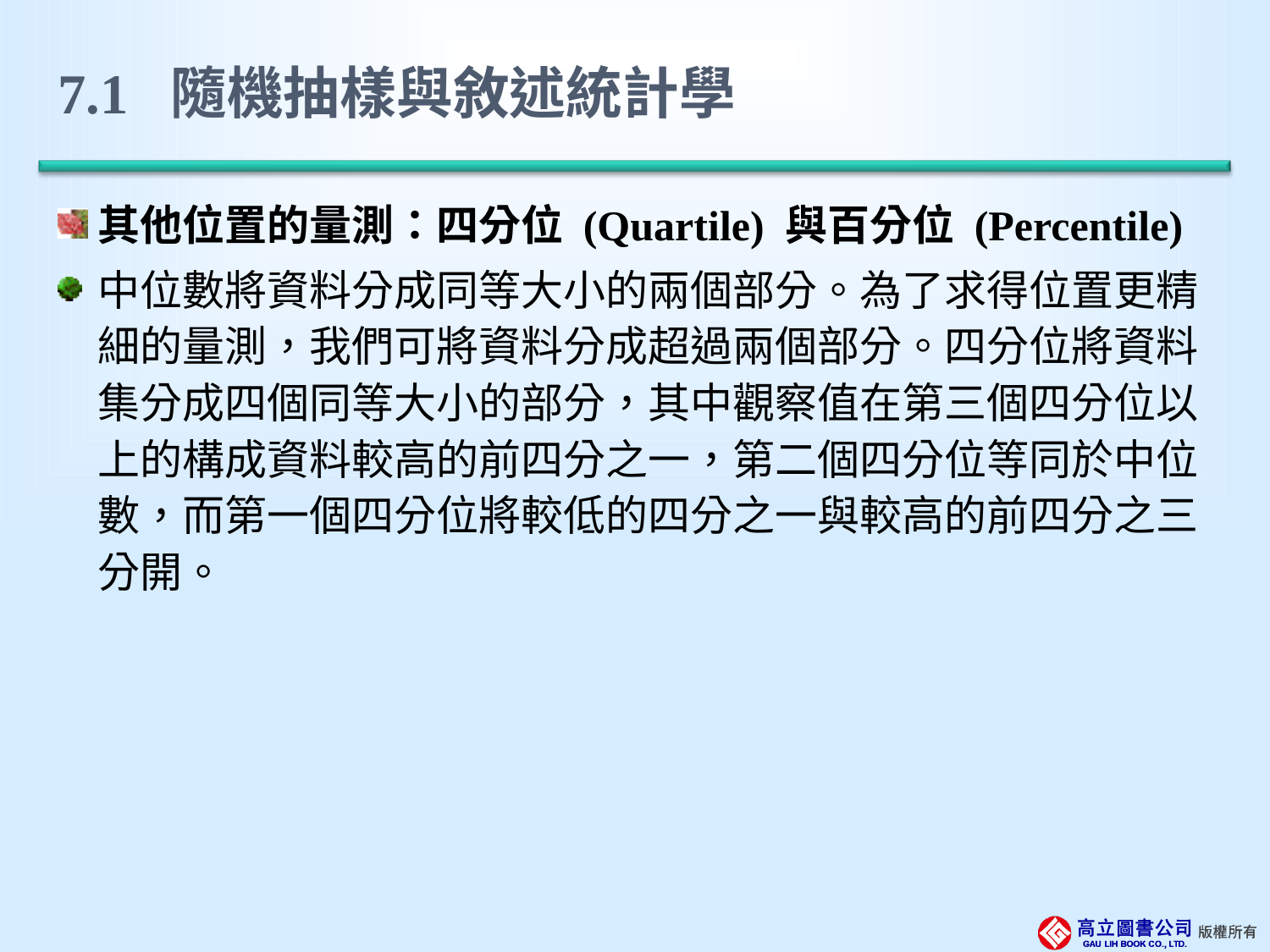

# 7.1  隨機抽樣與敘述統計學
其他位置的量測：四分位 (Quartile) 與百分位 (Percentile)
中位數將資料分成同等大小的兩個部分。為了求得位置更精細的量測，我們可將資料分成超過兩個部分。四分位將資料集分成四個同等大小的部分，其中觀察值在第三個四分位以上的構成資料較高的前四分之一，第二個四分位等同於中位數，而第一個四分位將較低的四分之一與較高的前四分之三分開。